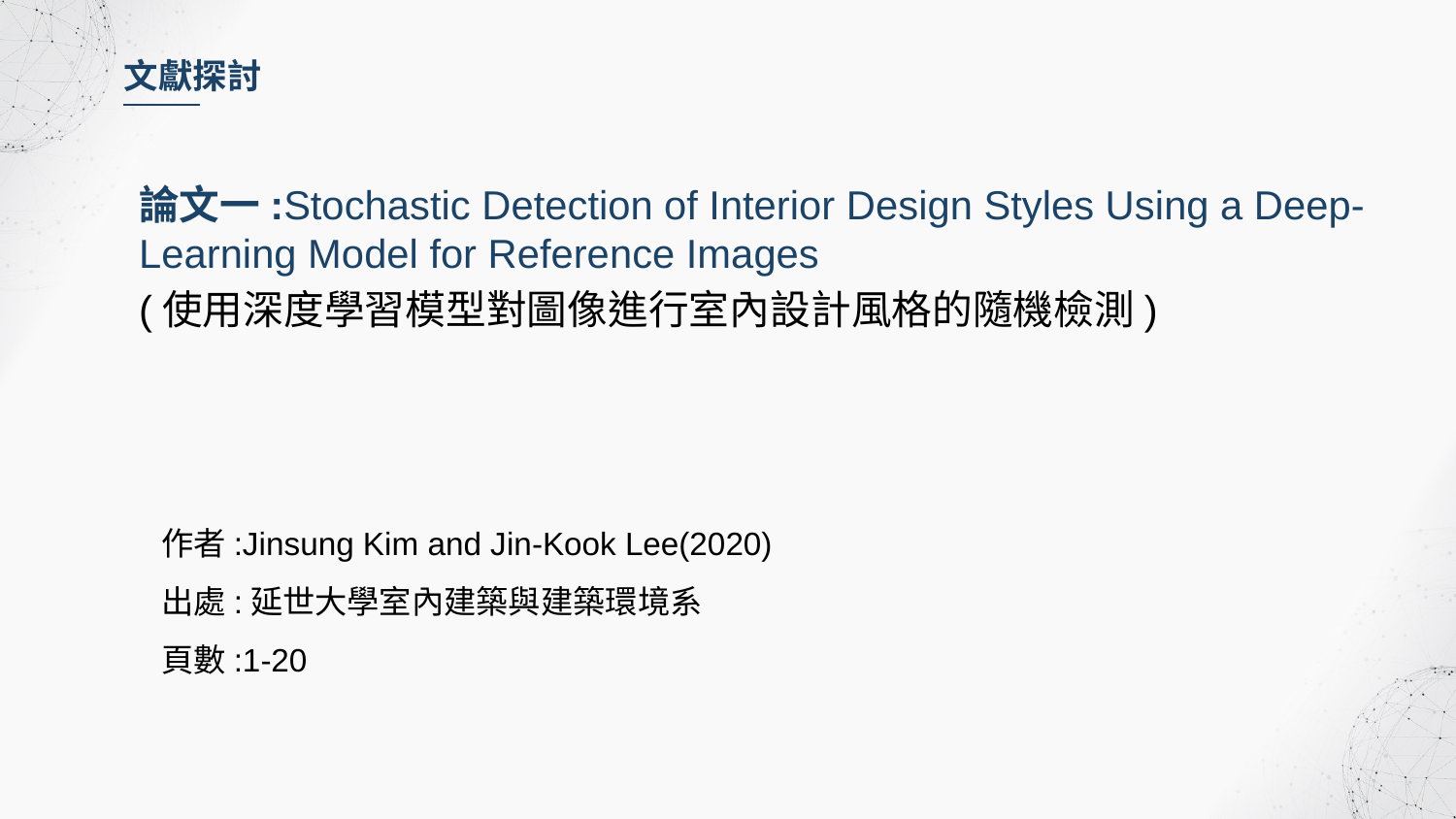

文獻探討
論文一:Stochastic Detection of Interior Design Styles Using a Deep-Learning Model for Reference Images
(使用深度學習模型對圖像進行室內設計風格的隨機檢測)

作者:Jinsung Kim and Jin-Kook Lee(2020)
出處:延世大學室內建築與建築環境系
頁數:1-20